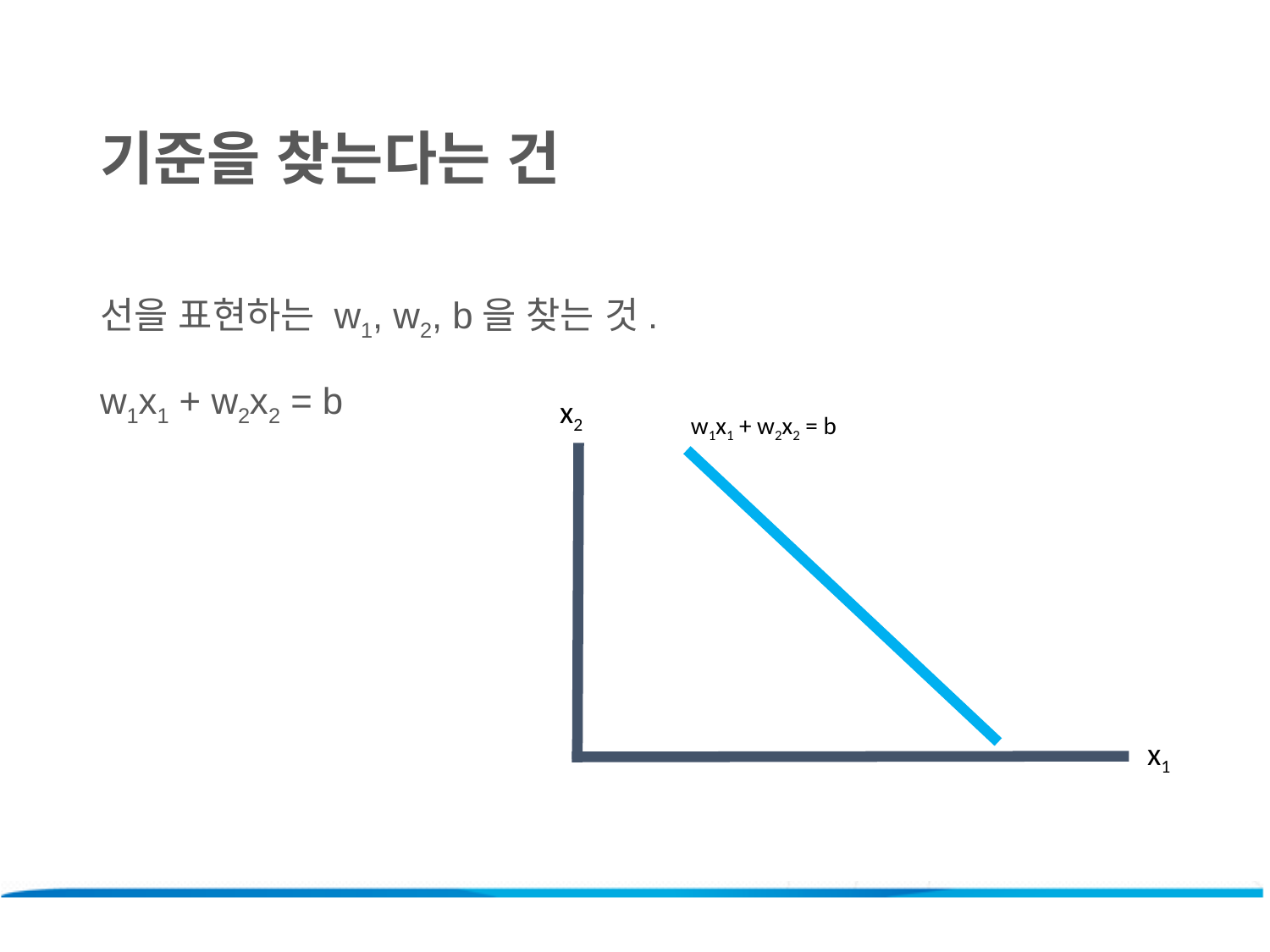

기준을 찾는다는 건
선을 표현하는 w1, w2, b을 찾는 것.

w1x1 + w2x2 = b
x2
 w1x1 + w2x2 = b

x1